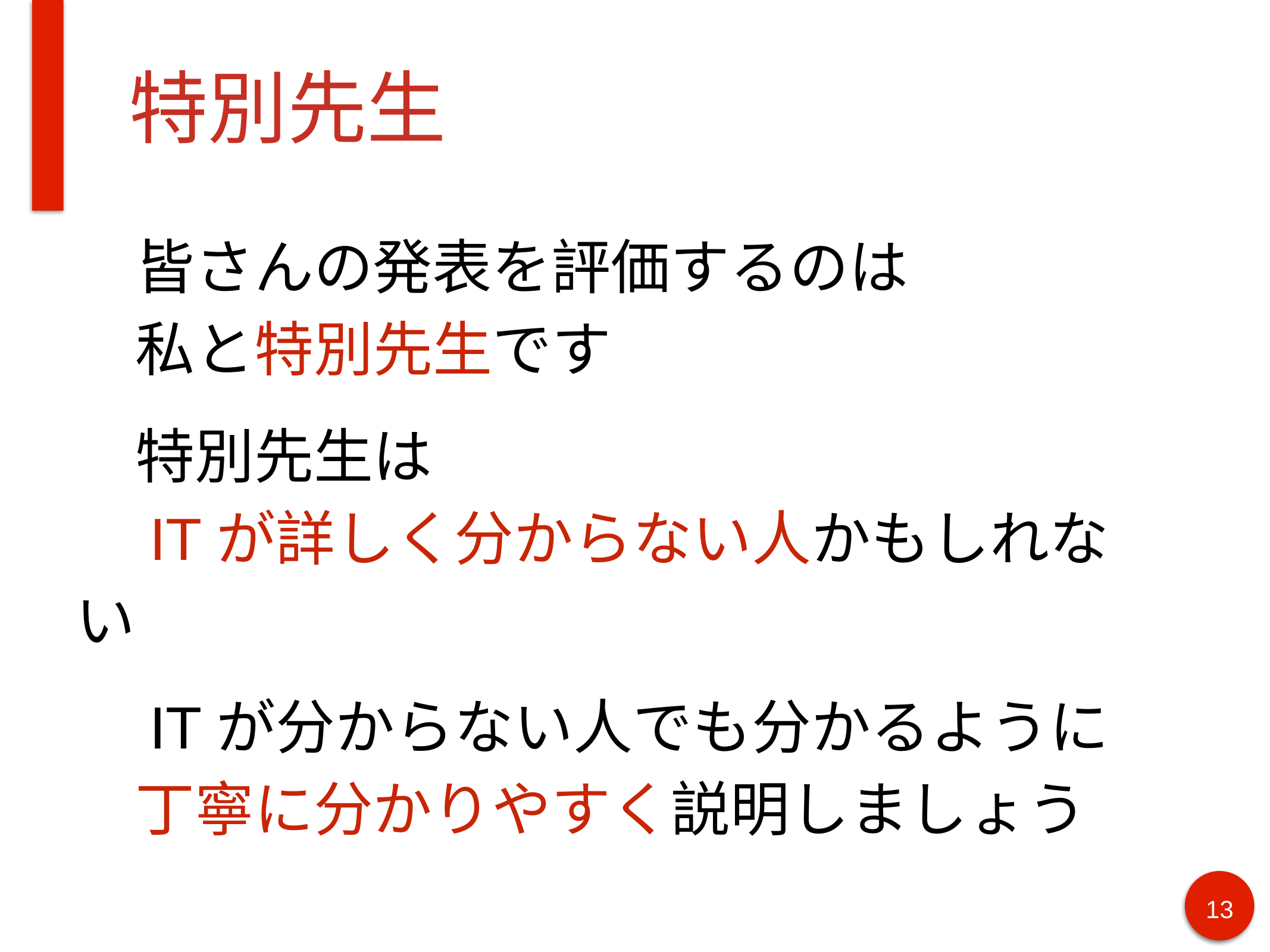

# 特別先生
　皆さんの発表を評価するのは
　私と特別先生です
　特別先生は
　ITが詳しく分からない人かもしれない
　ITが分からない人でも分かるように
　丁寧に分かりやすく説明しましょう
13